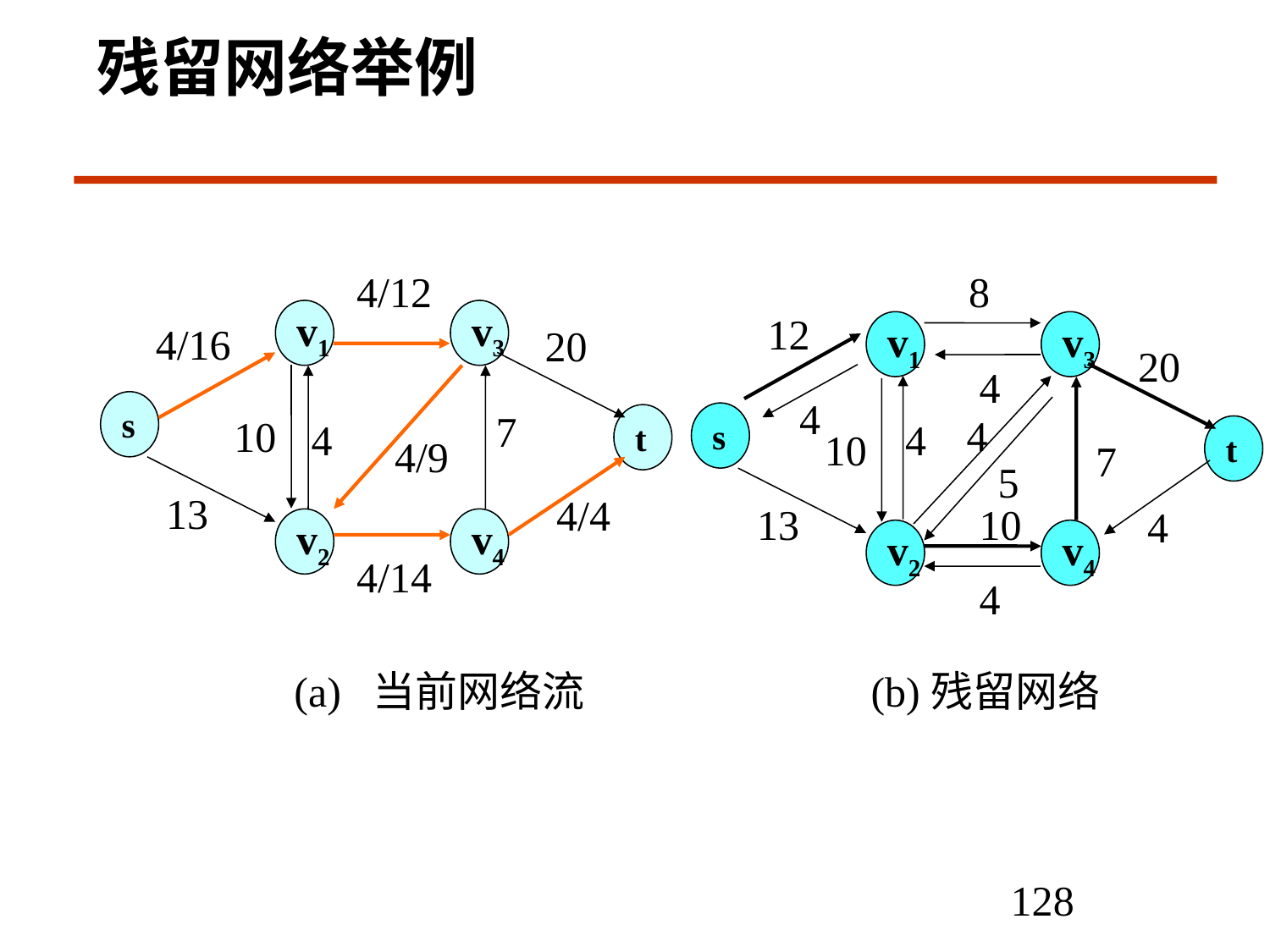

残留网络举例
4/12
v1
v3
4/16
20

s
7
t
4

13
4/4
v2
v4

4/14
4/9
8
12
v1
v3

20

4

4

4
4
t
7

13
10
4
v2
v4

4

s
10
10
5
(a)  当前网络流                             (b)残留网络
128